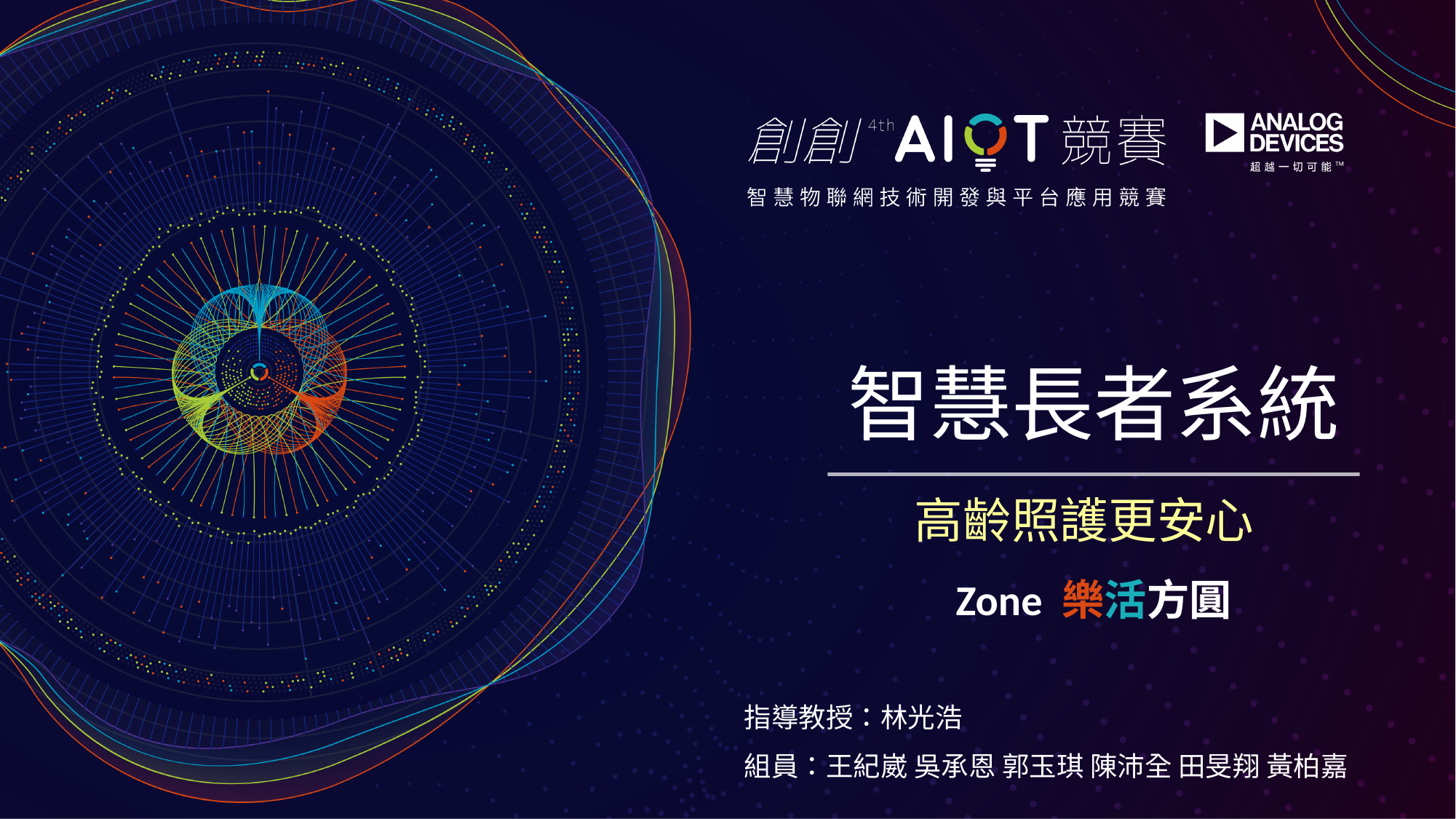

# 智慧長者系統
高齡照護更安心
Zone 樂活方圓
指導教授：林光浩
組員：王紀崴 吳承恩 郭玉琪 陳沛全 田旻翔 黃柏嘉